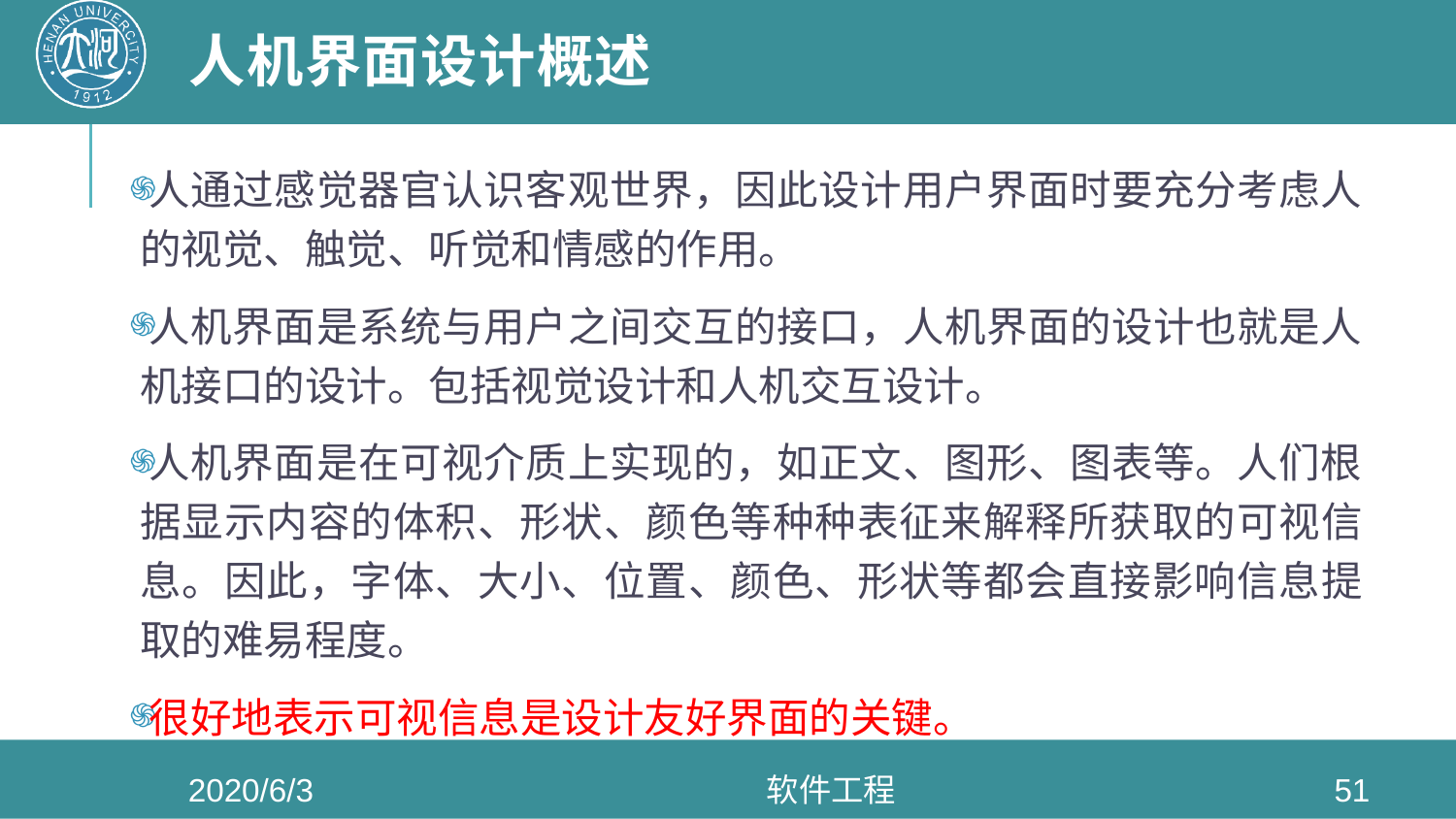

# 人机界面设计概述
人通过感觉器官认识客观世界，因此设计用户界面时要充分考虑人的视觉、触觉、听觉和情感的作用。
人机界面是系统与用户之间交互的接口，人机界面的设计也就是人机接口的设计。包括视觉设计和人机交互设计。
人机界面是在可视介质上实现的，如正文、图形、图表等。人们根据显示内容的体积、形状、颜色等种种表征来解释所获取的可视信息。因此，字体、大小、位置、颜色、形状等都会直接影响信息提取的难易程度。
很好地表示可视信息是设计友好界面的关键。
2020/6/3
软件工程
51